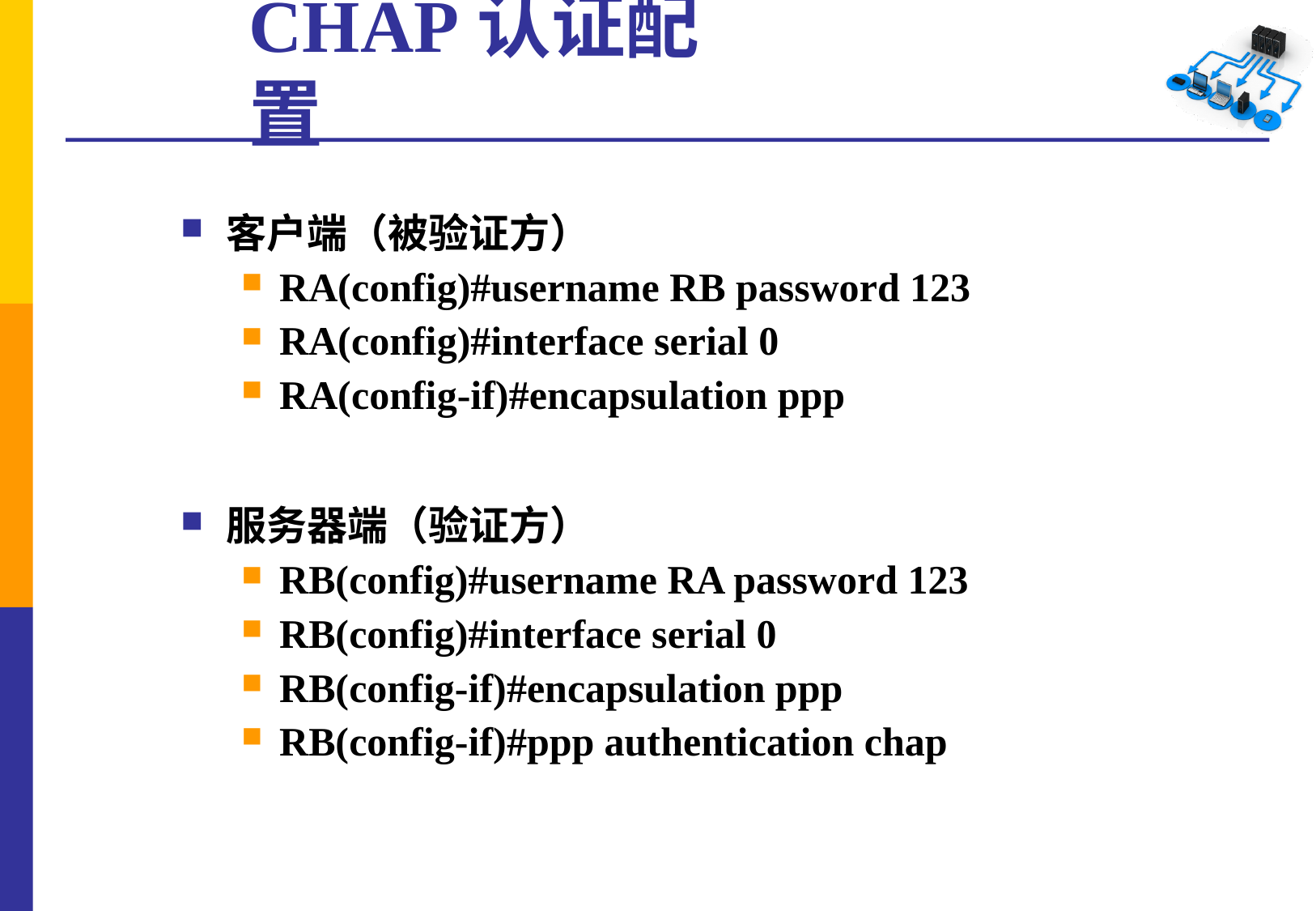

# CHAP认证配置
客户端（被验证方）
RA(config)#username RB password 123
RA(config)#interface serial 0
RA(config-if)#encapsulation ppp

服务器端（验证方）
RB(config)#username RA password 123
RB(config)#interface serial 0
RB(config-if)#encapsulation ppp
RB(config-if)#ppp authentication chap